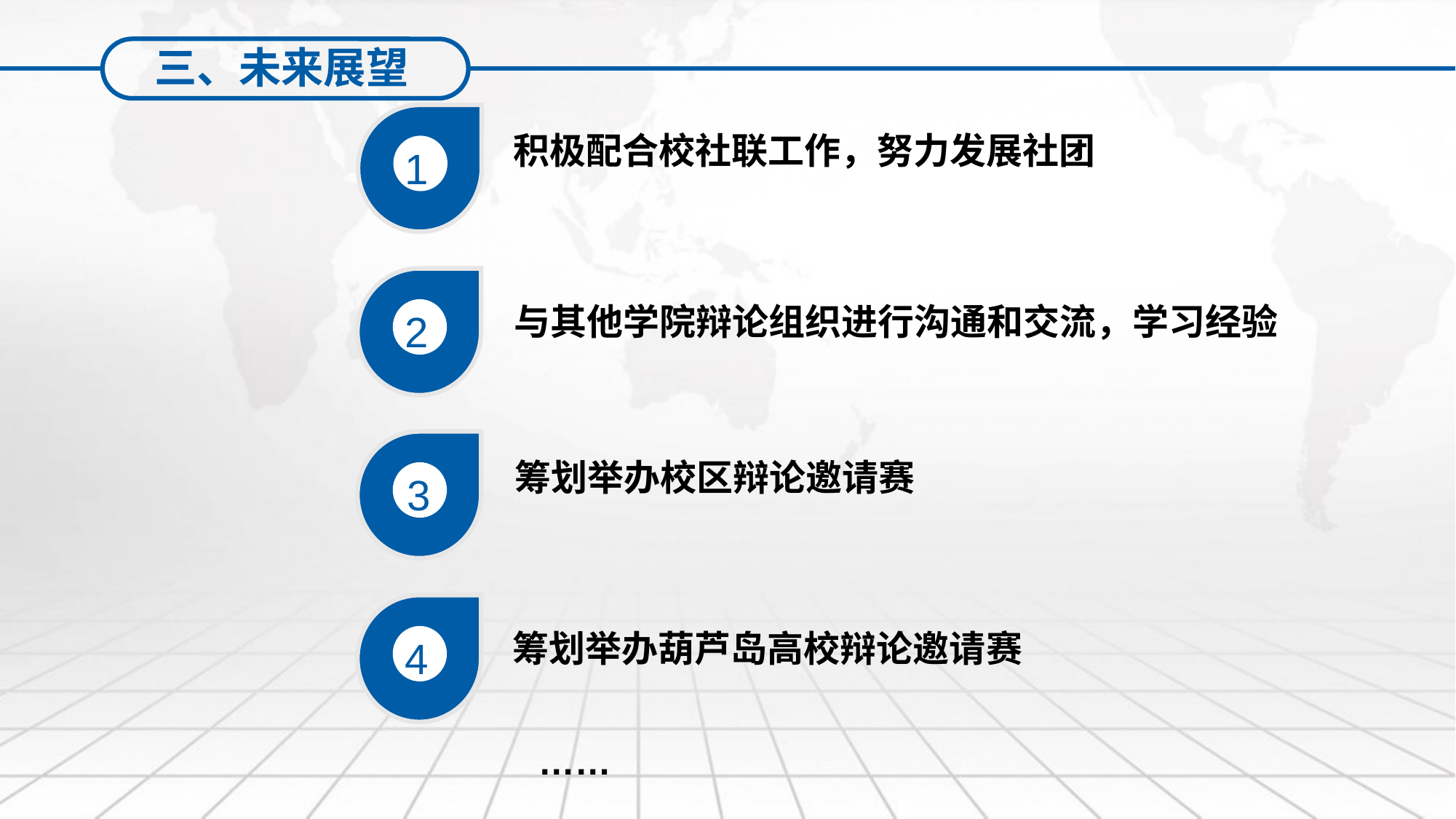

三、未来展望

1

积极配合校社联工作，努力发展社团

2

与其他学院辩论组织进行沟通和交流，学习经验

3

筹划举办校区辩论邀请赛

4

筹划举办葫芦岛高校辩论邀请赛
……